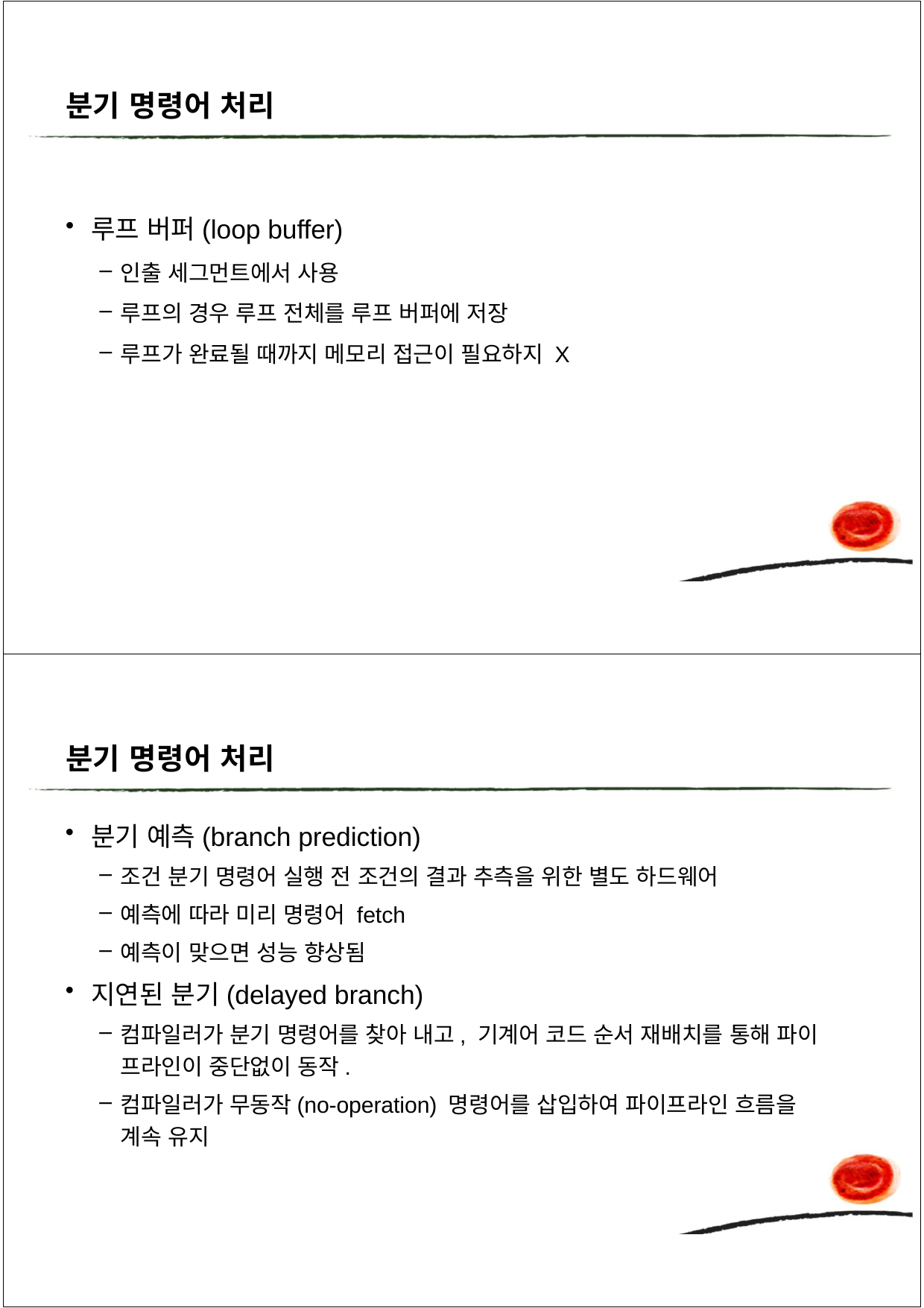

분기 명령어 처리

루프 버퍼(loop buffer)
인출 세그먼트에서 사용
루프의 경우 루프 전체를 루프 버퍼에 저장
루프가 완료될 때까지 메모리 접근이 필요하지 X

분기 명령어 처리

분기 예측(branch prediction)
조건 분기 명령어 실행 전 조건의 결과 추측을 위한 별도 하드웨어
예측에 따라 미리 명령어 fetch
예측이 맞으면 성능 향상됨
지연된 분기(delayed branch)
컴파일러가 분기 명령어를 찾아 내고, 기계어 코드 순서 재배치를 통해 파이  프라인이 중단없이 동작.
컴파일러가 무동작(no-operation) 명령어를 삽입하여 파이프라인 흐름을  계속 유지